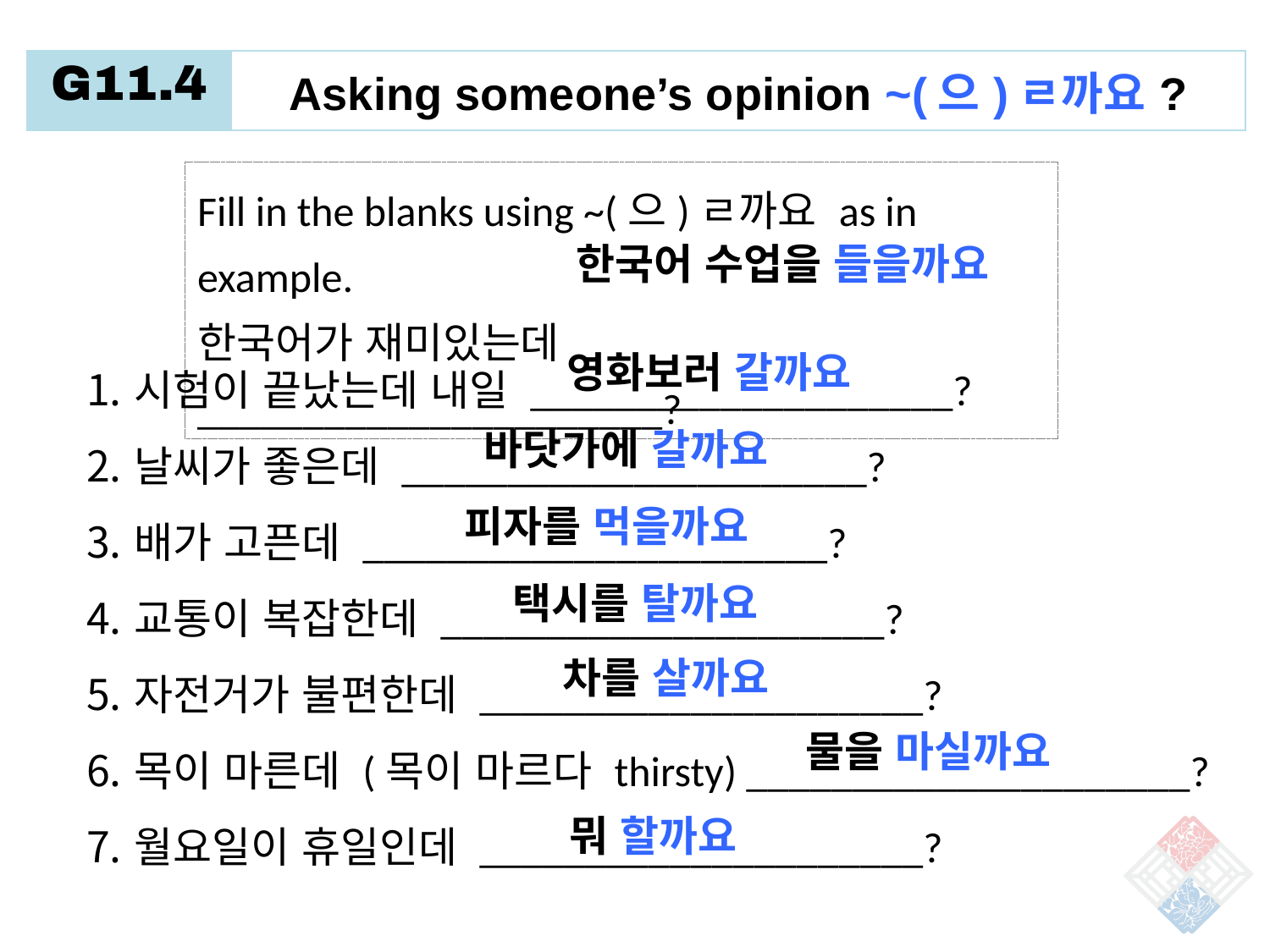

| G11.4 | Asking someone’s opinion ~(으)ㄹ까요? |
| --- | --- |
Fill in the blanks using ~(으)ㄹ까요 as in example.
한국어가 재미있는데 ______________________?
한국어 수업을 들을까요
시험이 끝났는데 내일 ____________________?
날씨가 좋은데 ______________________?
배가 고픈데 ______________________?
교통이 복잡한데 _____________________?
자전거가 불편한데 _____________________?
목이 마른데 (목이 마르다 thirsty) _____________________?
월요일이 휴일인데 _____________________?
영화보러 갈까요
바닷가에 갈까요
피자를 먹을까요
택시를 탈까요
차를 살까요
물을 마실까요
뭐 할까요